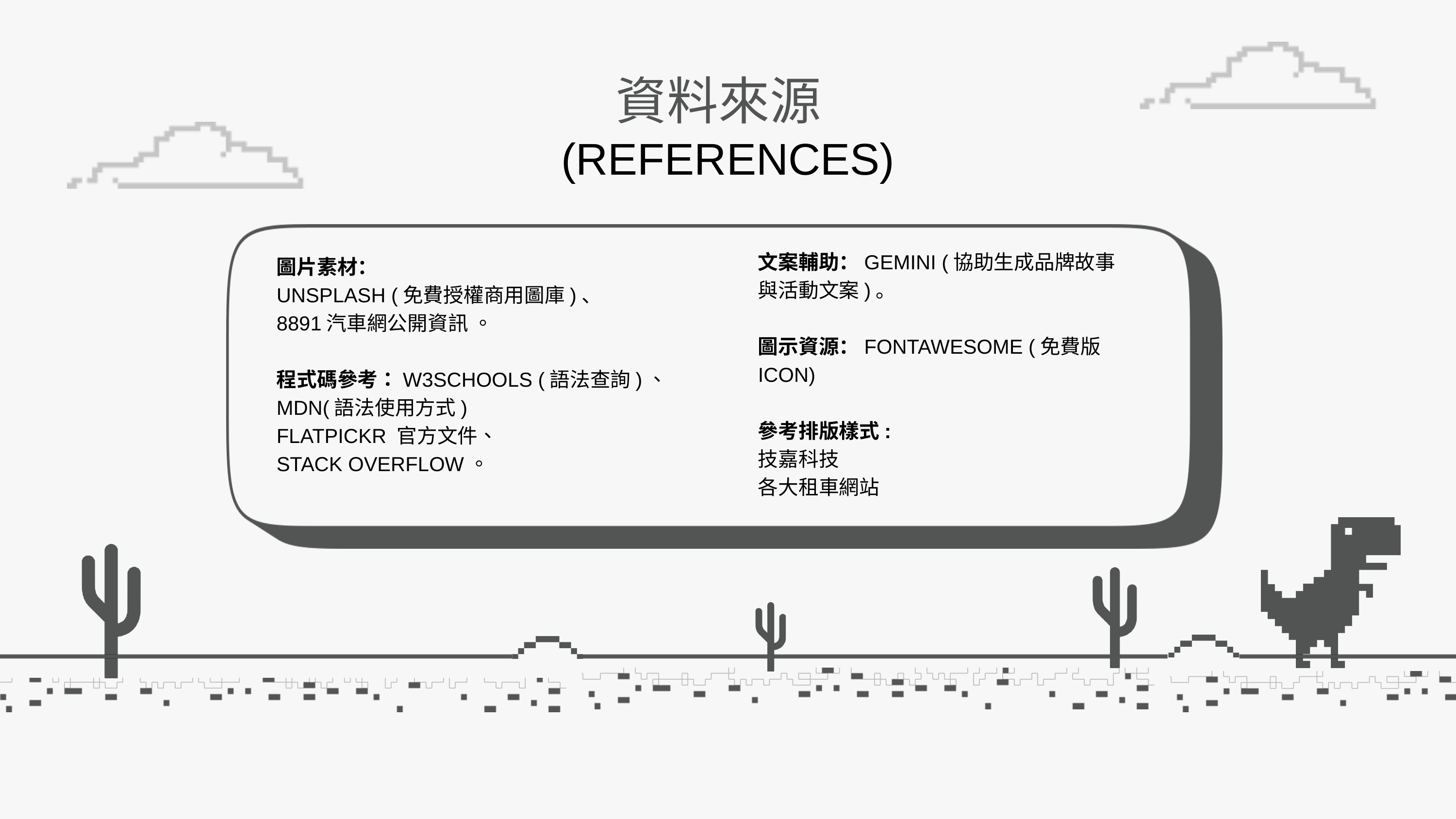

資料來源

(REFERENCES)

文案輔助：GEMINI (協助生成品牌故事與活動文案)。

圖示資源：FONTAWESOME (免費版 ICON)

參考排版樣式:
技嘉科技
各大租車網站
圖片素材：
UNSPLASH (免費授權商用圖庫)、
8891汽車網公開資訊 。

程式碼參考：W3SCHOOLS (語法查詢)、
MDN(語法使用方式)
FLATPICKR 官方文件、
STACK OVERFLOW。
B. CLAUDIA ALVES